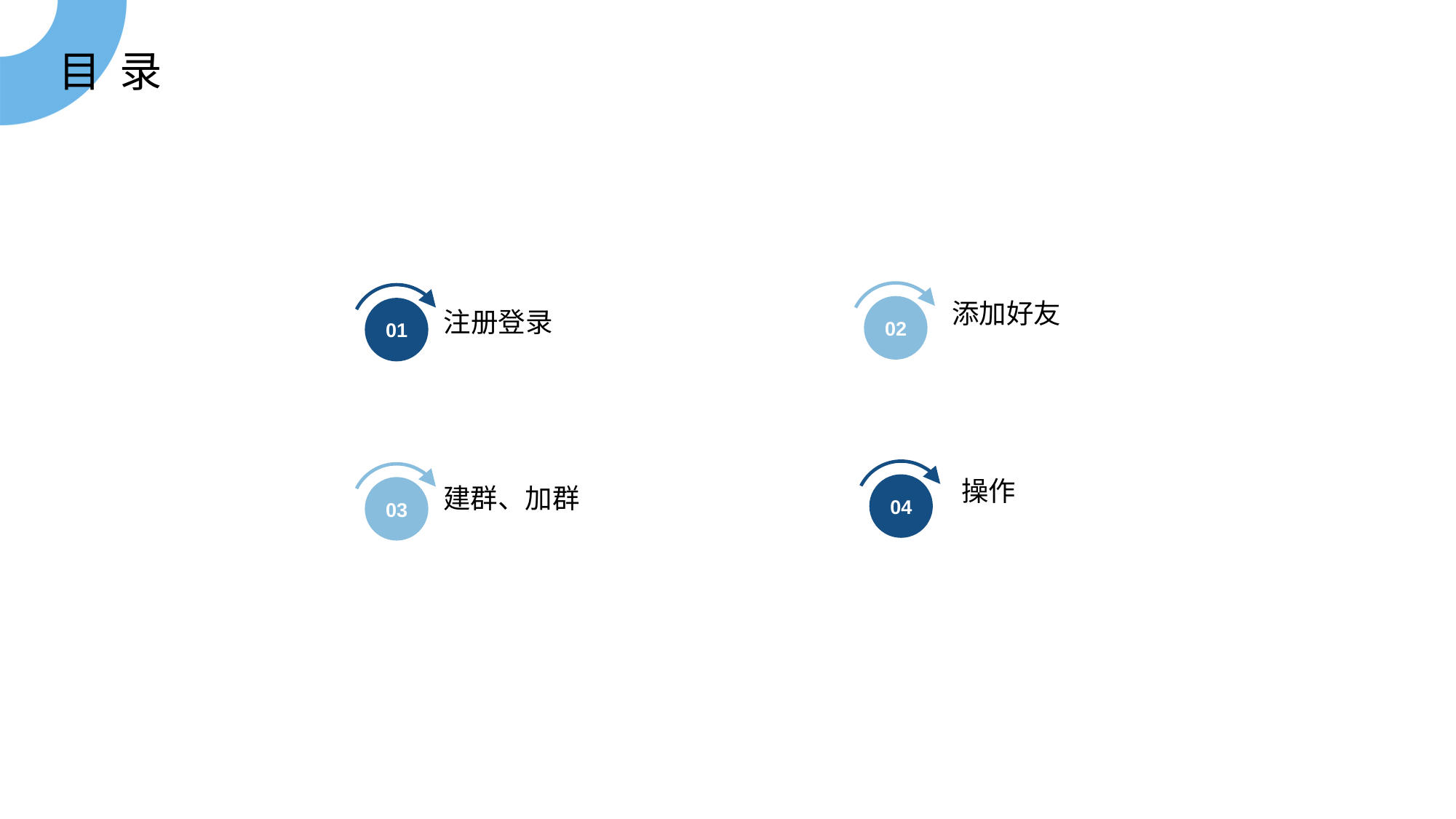

目  录

02

01
添加好友
注册登录

04

03
操作
建群、加群